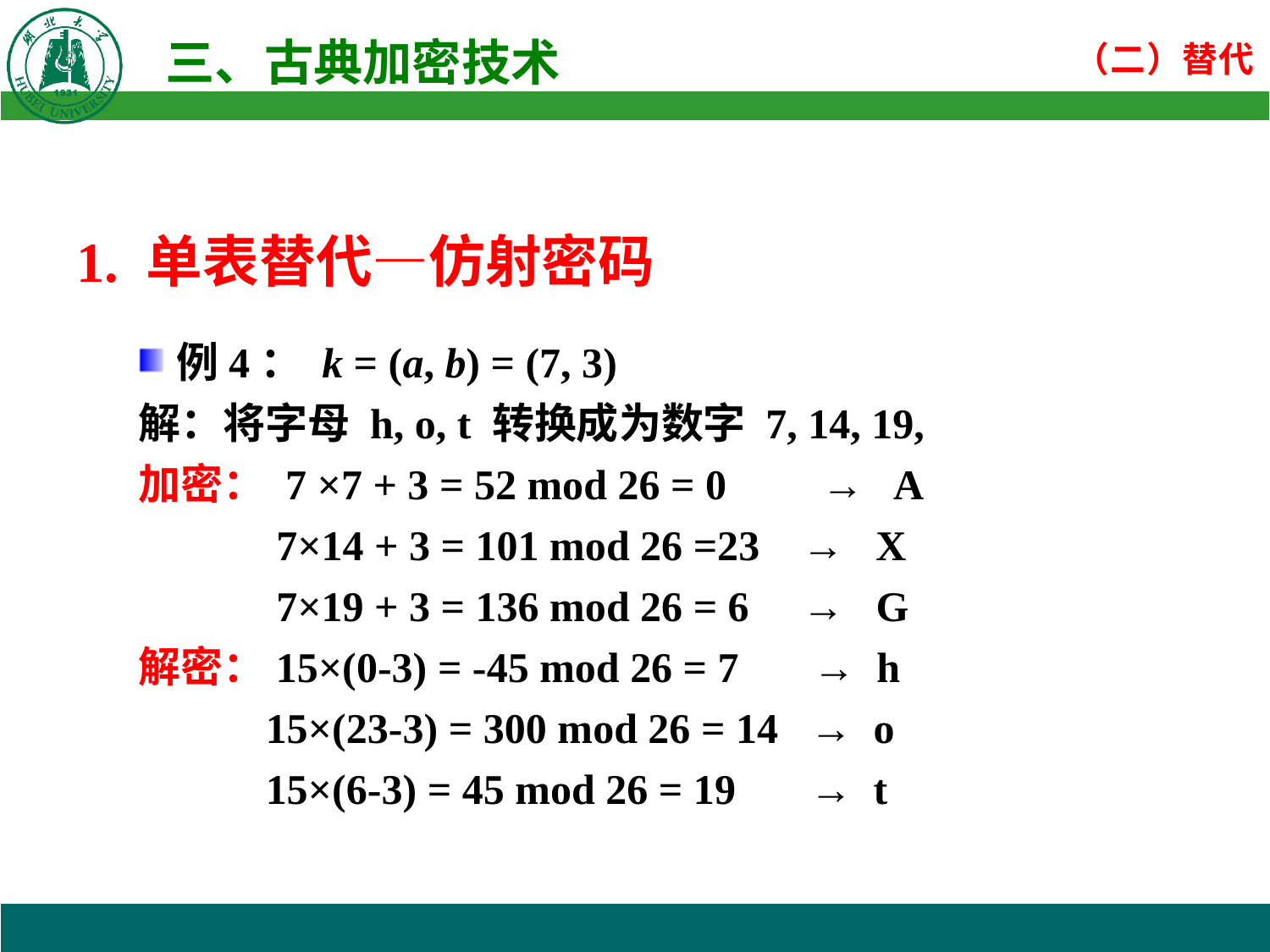

1. 单表替代—仿射密码
例4： k = (a, b) = (7, 3)
解：将字母 h, o, t 转换成为数字 7, 14, 19,
加密： 7 ×7 + 3 = 52 mod 26 = 0         →   A
             7×14 + 3 = 101 mod 26 =23    →   X
             7×19 + 3 = 136 mod 26 = 6     →   G
解密：15×(0-3) = -45 mod 26 = 7       →  h
            15×(23-3) = 300 mod 26 = 14   →  o
            15×(6-3) = 45 mod 26 = 19       →  t